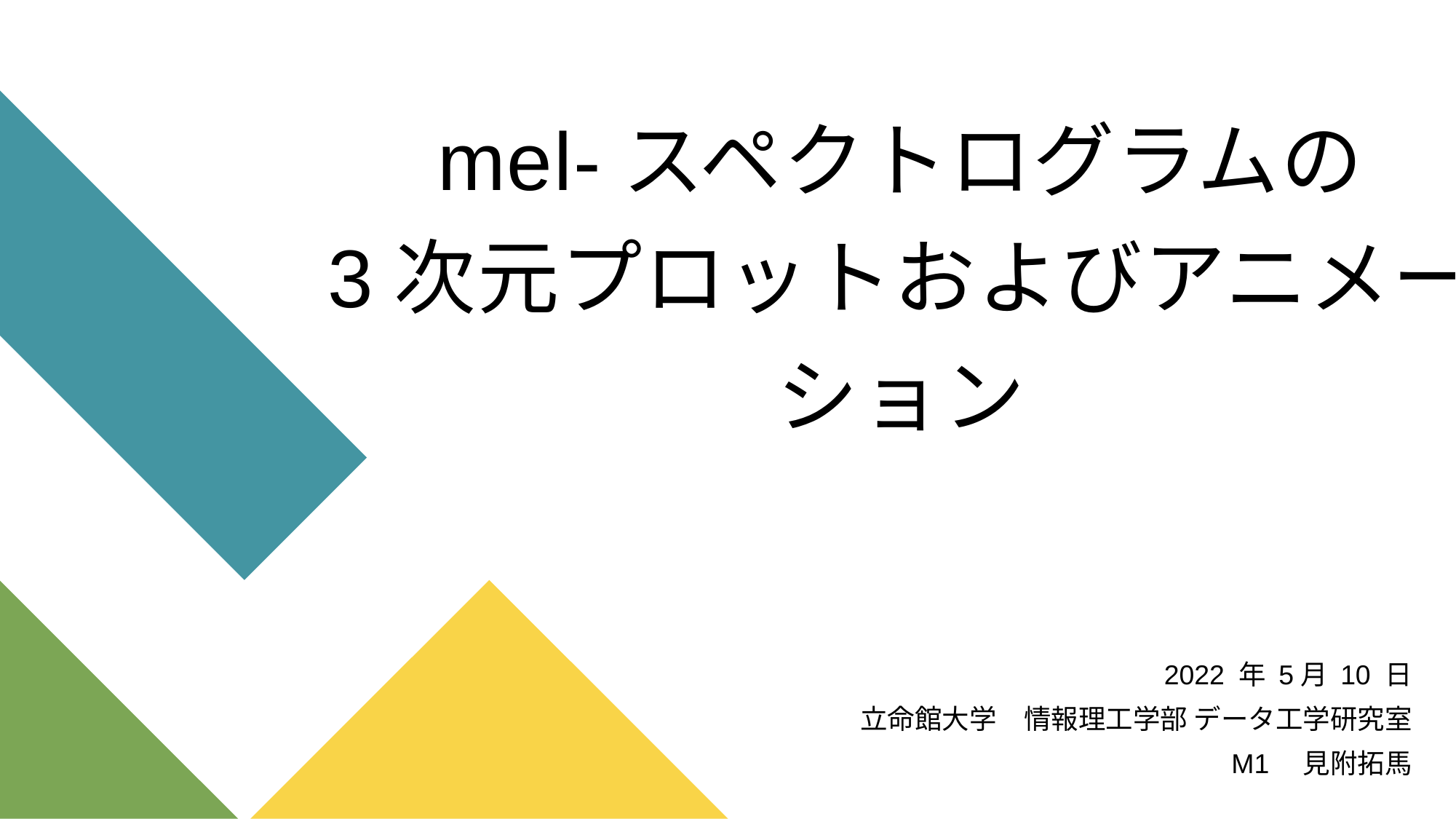

# mel-スペクトログラムの 3次元プロットおよびアニメーション

2022 年 5月 10 日
立命館大学　情報理工学部 データ工学研究室
M1　見附拓馬